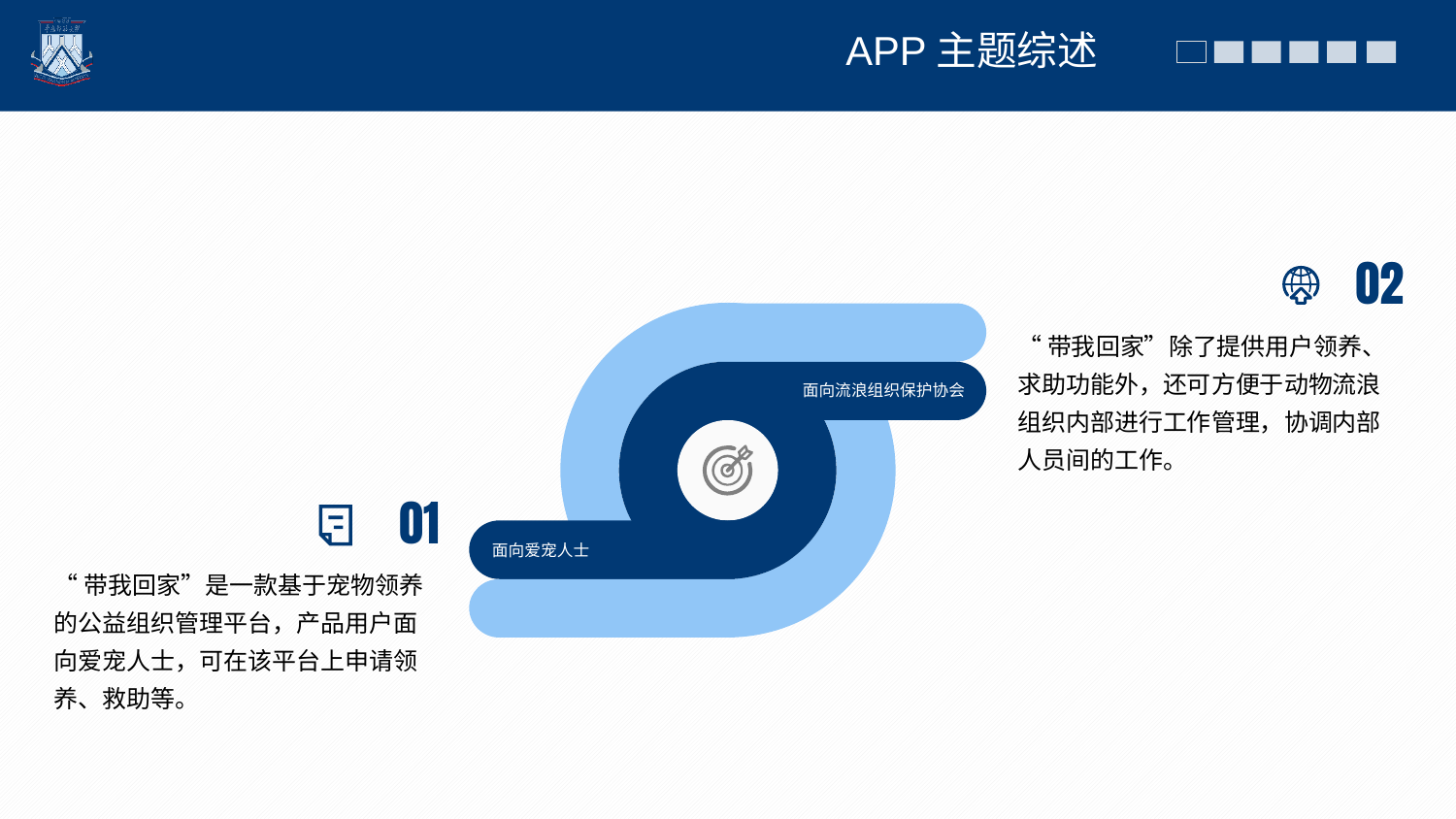

APP主题综述
02

“带我回家”除了提供用户领养、求助功能外，还可方便于动物流浪组织内部进行工作管理，协调内部人员间的工作。
面向流浪组织保护协会
01

面向爱宠人士
“带我回家”是一款基于宠物领养的公益组织管理平台，产品用户面向爱宠人士，可在该平台上申请领养、救助等。